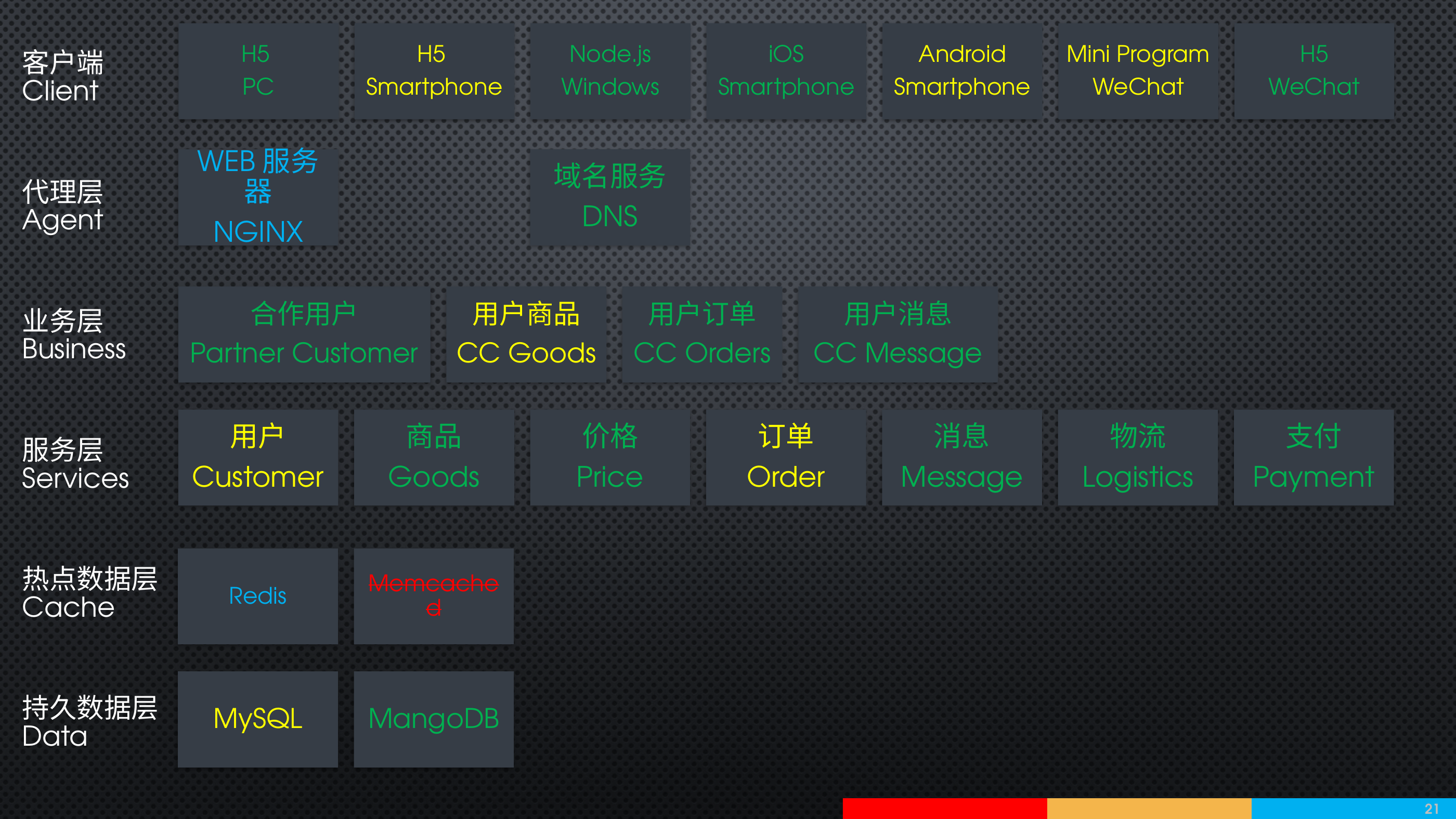

| 客户端 Client |  |
| --- | --- |
| 代理层 Agent |  |
| 业务层 Business |  |
| 服务层 Services |  |
| 热点数据层 Cache |  |
| 持久数据层 Data |  |
H5
PC
H5
Smartphone
Node.js
Windows
iOS
Smartphone
Android
Smartphone
Mini Program
WeChat
H5
WeChat
WEB服务器
NGINX
域名服务
DNS
合作用户
Partner Customer
用户商品
CC Goods
用户订单
CC Orders
用户消息
CC Message
用户
Customer
商品
Goods
价格
Price
订单
Order
消息
Message
物流
Logistics
支付
Payment
Redis
Memcached
MySQL
MangoDB